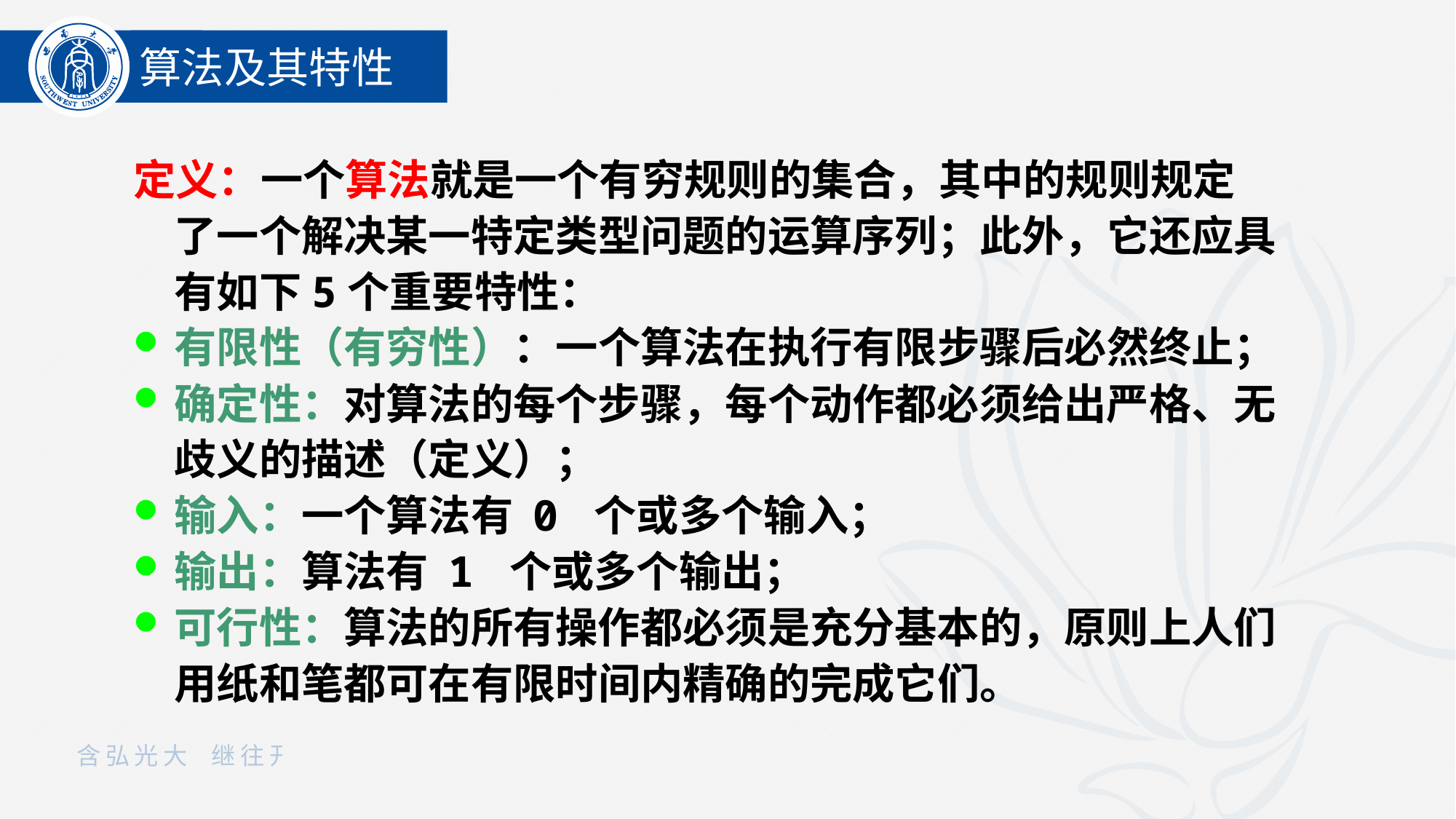

算法及其特性

定义：一个算法就是一个有穷规则的集合，其中的规则规定了一个解决某一特定类型问题的运算序列；此外，它还应具有如下5个重要特性：
有限性（有穷性）：一个算法在执行有限步骤后必然终止；
确定性：对算法的每个步骤，每个动作都必须给出严格、无歧义的描述（定义）；
输入：一个算法有 0 个或多个输入；
输出：算法有 1 个或多个输出；
可行性：算法的所有操作都必须是充分基本的，原则上人们用纸和笔都可在有限时间内精确的完成它们。